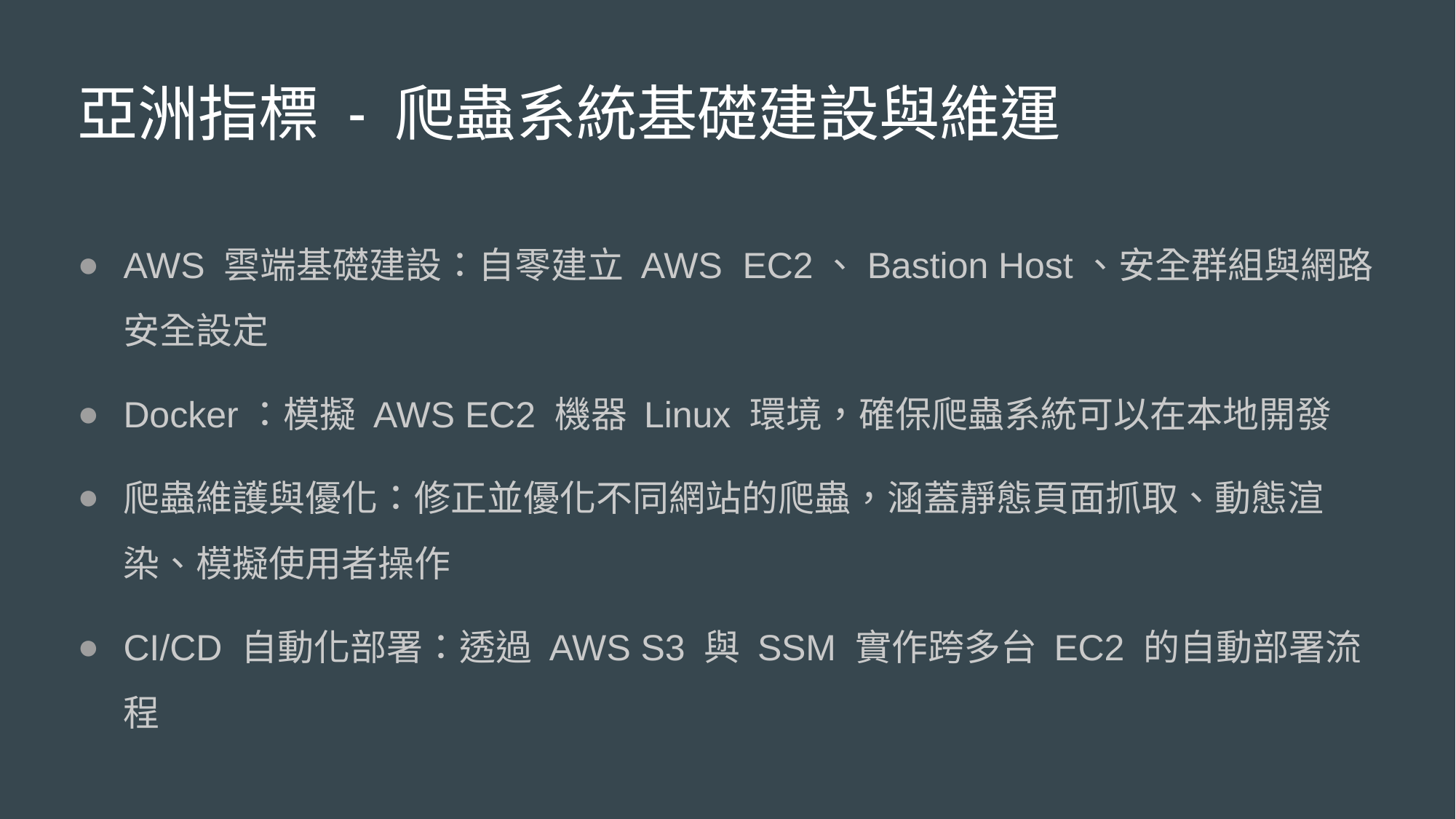

# 亞洲指標 - 爬蟲系統基礎建設與維運
AWS 雲端基礎建設：自零建立 AWS  EC2、Bastion Host、安全群組與網路安全設定
Docker：模擬 AWS EC2 機器 Linux 環境，確保爬蟲系統可以在本地開發
爬蟲維護與優化：修正並優化不同網站的爬蟲，涵蓋靜態頁面抓取、動態渲染、模擬使用者操作
CI/CD 自動化部署：透過 AWS S3 與 SSM 實作跨多台 EC2 的自動部署流程